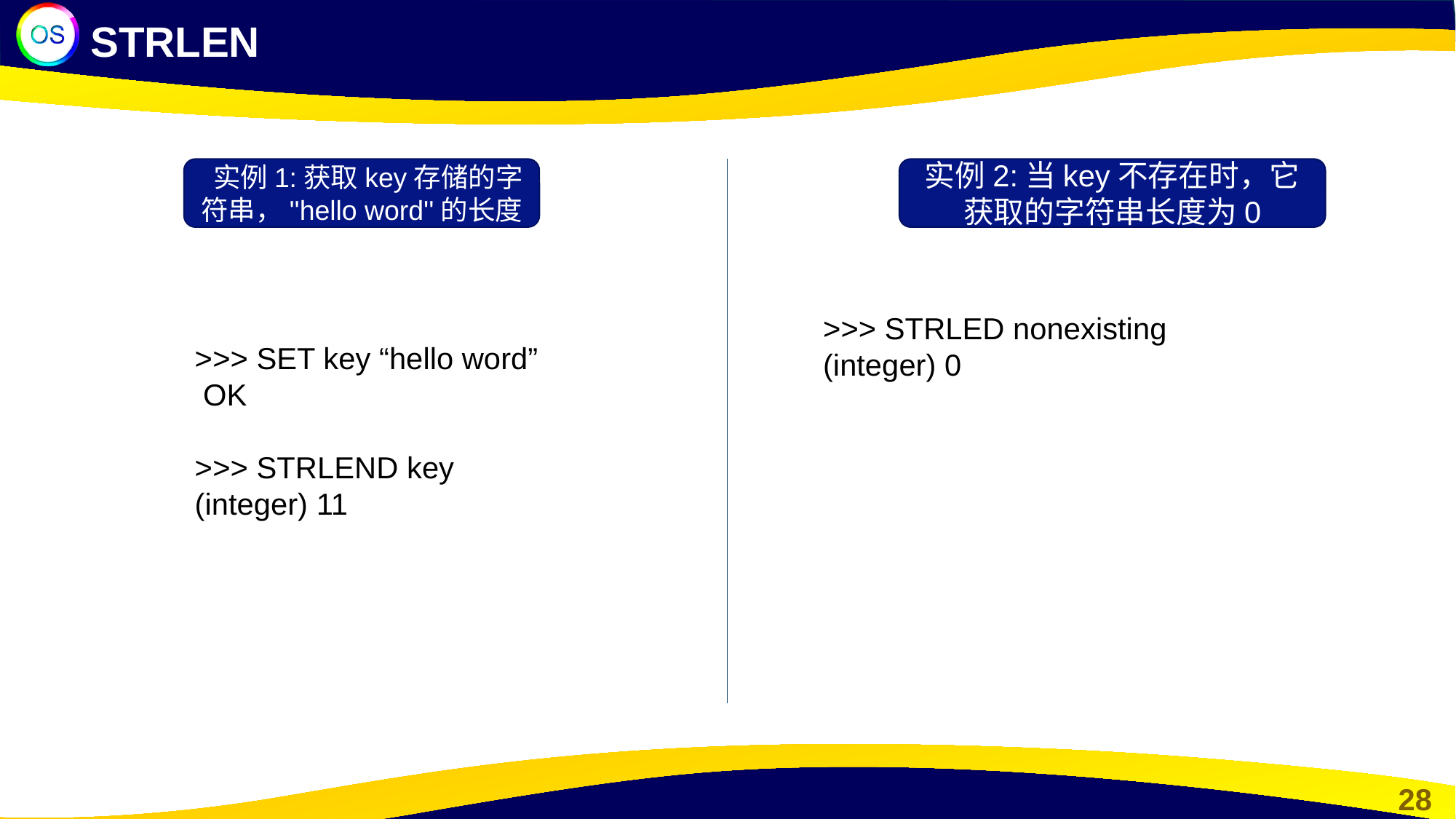

STRLEN
 实例1:获取key存储的字符串，''hello word''的长度
实例2:当key不存在时，它获取的字符串长度为0
>>> STRLED nonexisting
(integer) 0
>>> SET key “hello word”
 OK

>>> STRLEND key
(integer) 11